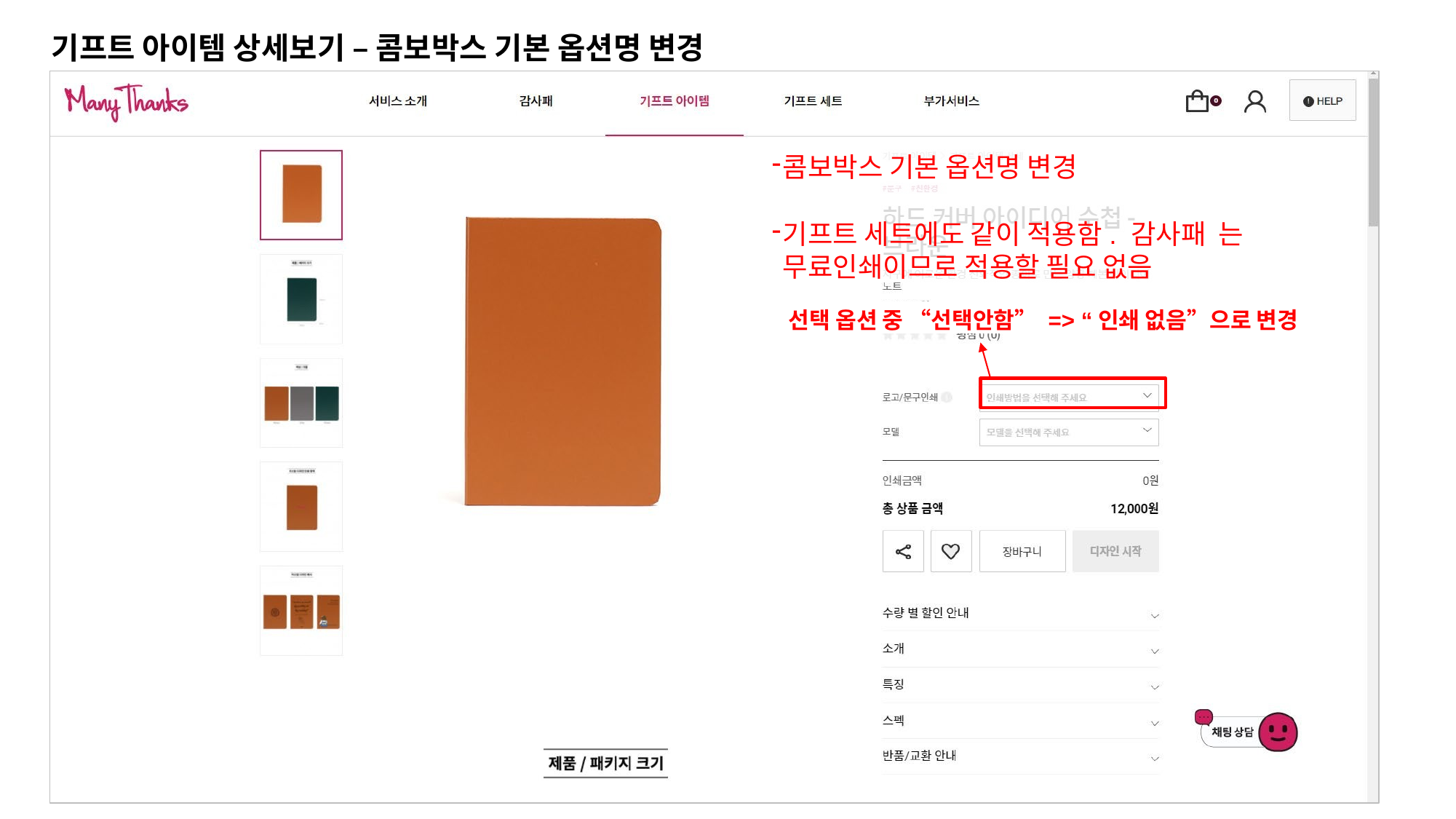

# 기프트 아이템 상세보기 – 콤보박스 기본 옵션명 변경

콤보박스 기본 옵션명 변경

기프트 세트에도 같이 적용함. 감사패  는 무료인쇄이므로 적용할 필요 없음
선택 옵션 중 “선택안함” => “인쇄 없음”으로 변경